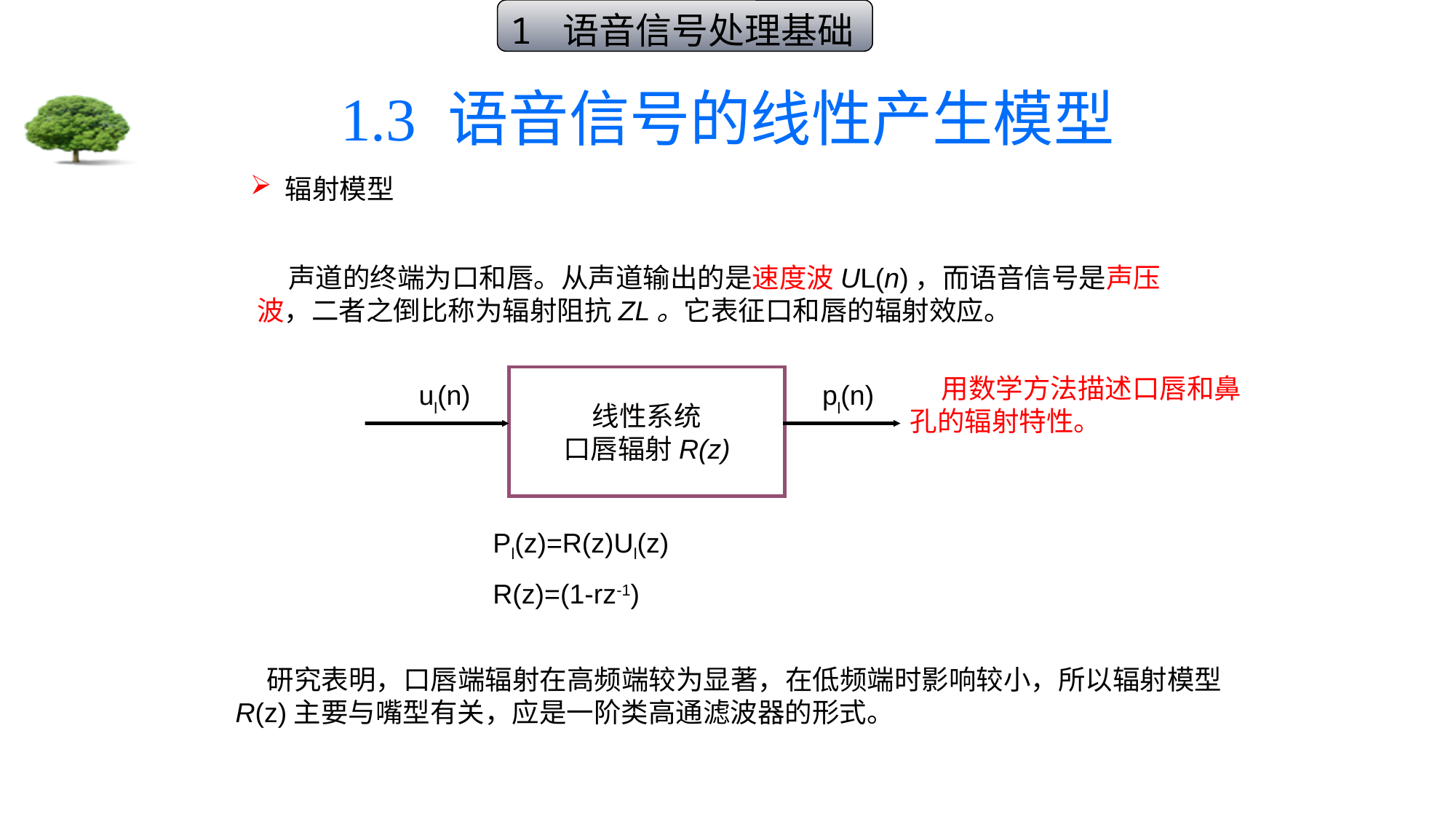

1 语音信号处理基础

# 1.3 语音信号的线性产生模型
 辐射模型
    声道的终端为口和唇。从声道输出的是速度波UL(n)，而语音信号是声压波，二者之倒比称为辐射阻抗ZL。它表征口和唇的辐射效应。
    用数学方法描述口唇和鼻孔的辐射特性。
线性系统
口唇辐射R(z)
ul(n)
pl(n)

Pl(z)=R(z)Ul(z)
R(z)=(1-rz-1)
    研究表明，口唇端辐射在高频端较为显著，在低频端时影响较小，所以辐射模型R(z)主要与嘴型有关，应是一阶类高通滤波器的形式。